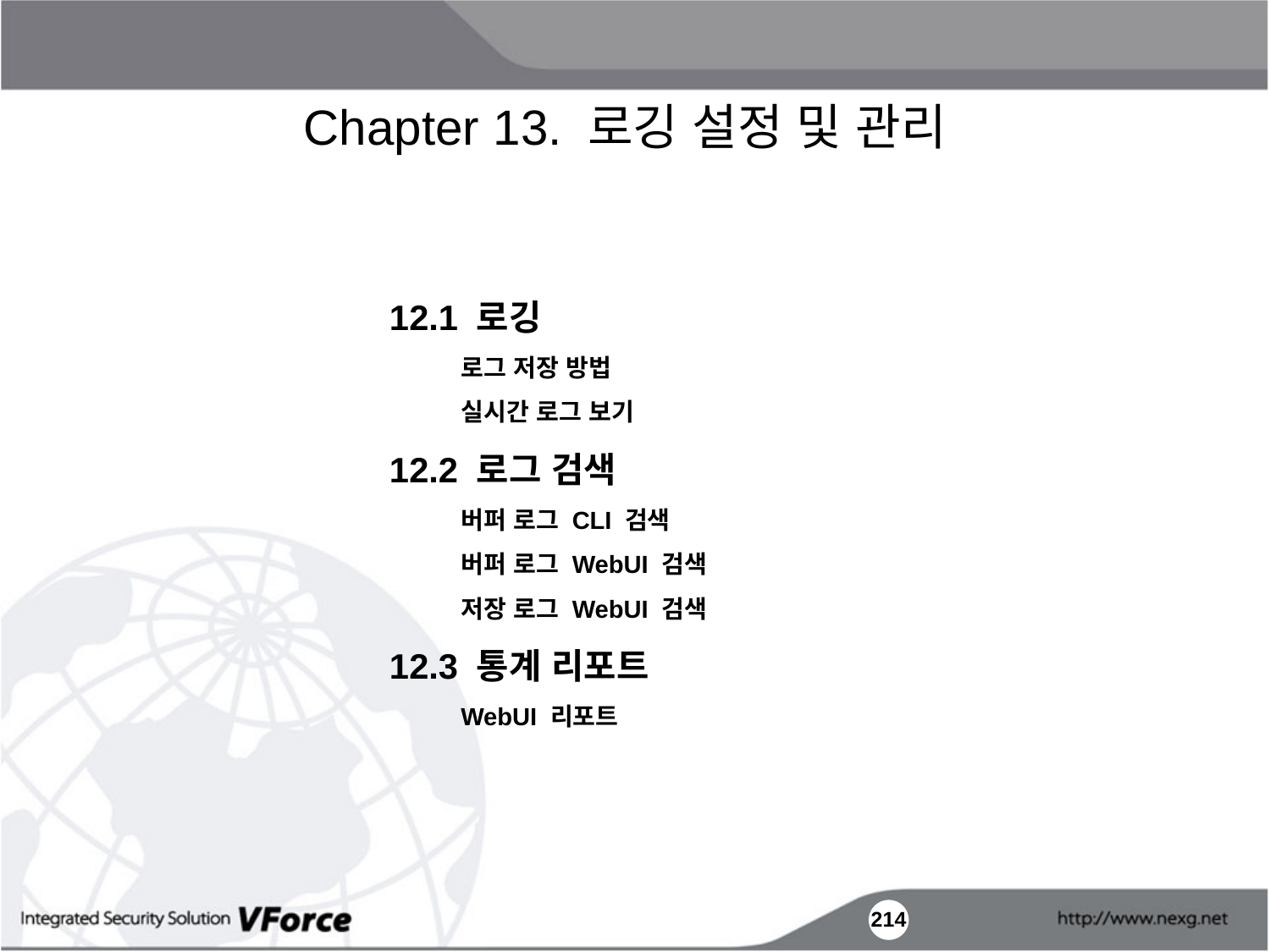

Chapter 13. 로깅 설정 및 관리
12.1 로깅
	로그 저장 방법
	실시간 로그 보기
12.2 로그 검색
	버퍼 로그 CLI 검색
	버퍼 로그 WebUI 검색
	저장 로그 WebUI 검색
12.3 통계 리포트
	WebUI 리포트